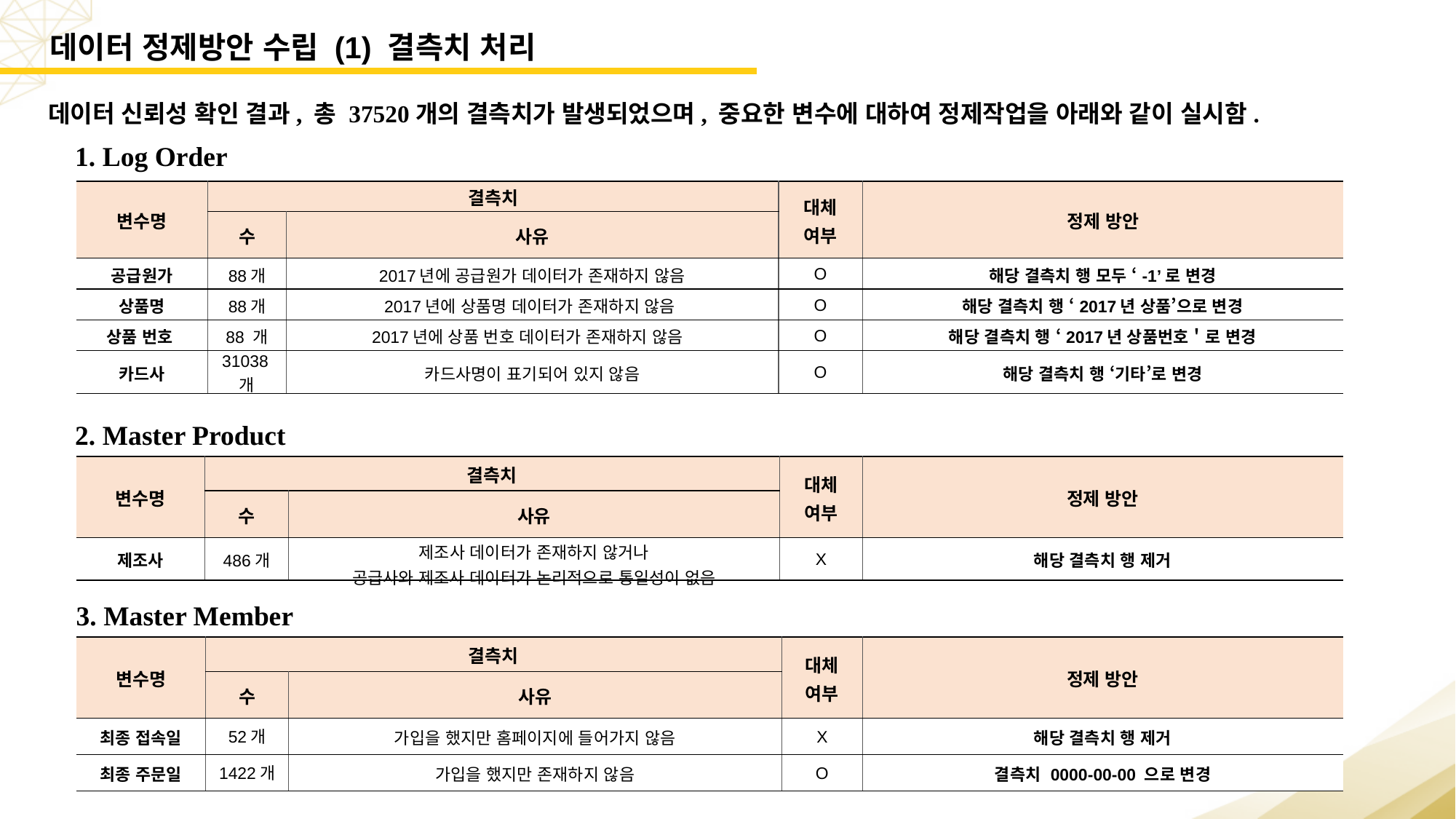

데이터 정제방안 수립 (1) 결측치 처리
데이터 신뢰성 확인 결과, 총 37520개의 결측치가 발생되었으며, 중요한 변수에 대하여 정제작업을 아래와 같이 실시함.
1. Log Order
| 변수명 | 결측치 |  | 대체 여부 | 정제 방안 |
| --- | --- | --- | --- | --- |
|  | 수 | 사유 |  |  |
| 공급원가 | 88개 | 2017년에 공급원가 데이터가 존재하지 않음 | O | 해당 결측치 행 모두 ‘-1’로 변경 |
| 상품명 | 88개 | 2017년에 상품명 데이터가 존재하지 않음 | O | 해당 결측치 행 ‘2017년 상품’으로 변경 |
| 상품 번호 | 88 개 | 2017년에 상품 번호 데이터가 존재하지 않음 | O | 해당 결측치 행 ‘2017년 상품번호＇로 변경 |
| 카드사 | 31038개 | 카드사명이 표기되어 있지 않음 | O | 해당 결측치 행 ‘기타’로 변경 |
2. Master Product
| 변수명 | 결측치 |  | 대체 여부 | 정제 방안 |
| --- | --- | --- | --- | --- |
|  | 수 | 사유 |  |  |
| 제조사 | 486개 | 제조사 데이터가 존재하지 않거나 공급사와 제조사 데이터가 논리적으로 통일성이 없음 | X | 해당 결측치 행 제거 |
3. Master Member
| 변수명 | 결측치 |  | 대체 여부 | 정제 방안 |
| --- | --- | --- | --- | --- |
|  | 수 | 사유 |  |  |
| 최종 접속일 | 52개 | 가입을 했지만 홈페이지에 들어가지 않음 | X | 해당 결측치 행 제거 |
| 최종 주문일 | 1422개 | 가입을 했지만 존재하지 않음 | O | 결측치 0000-00-00 으로 변경 |